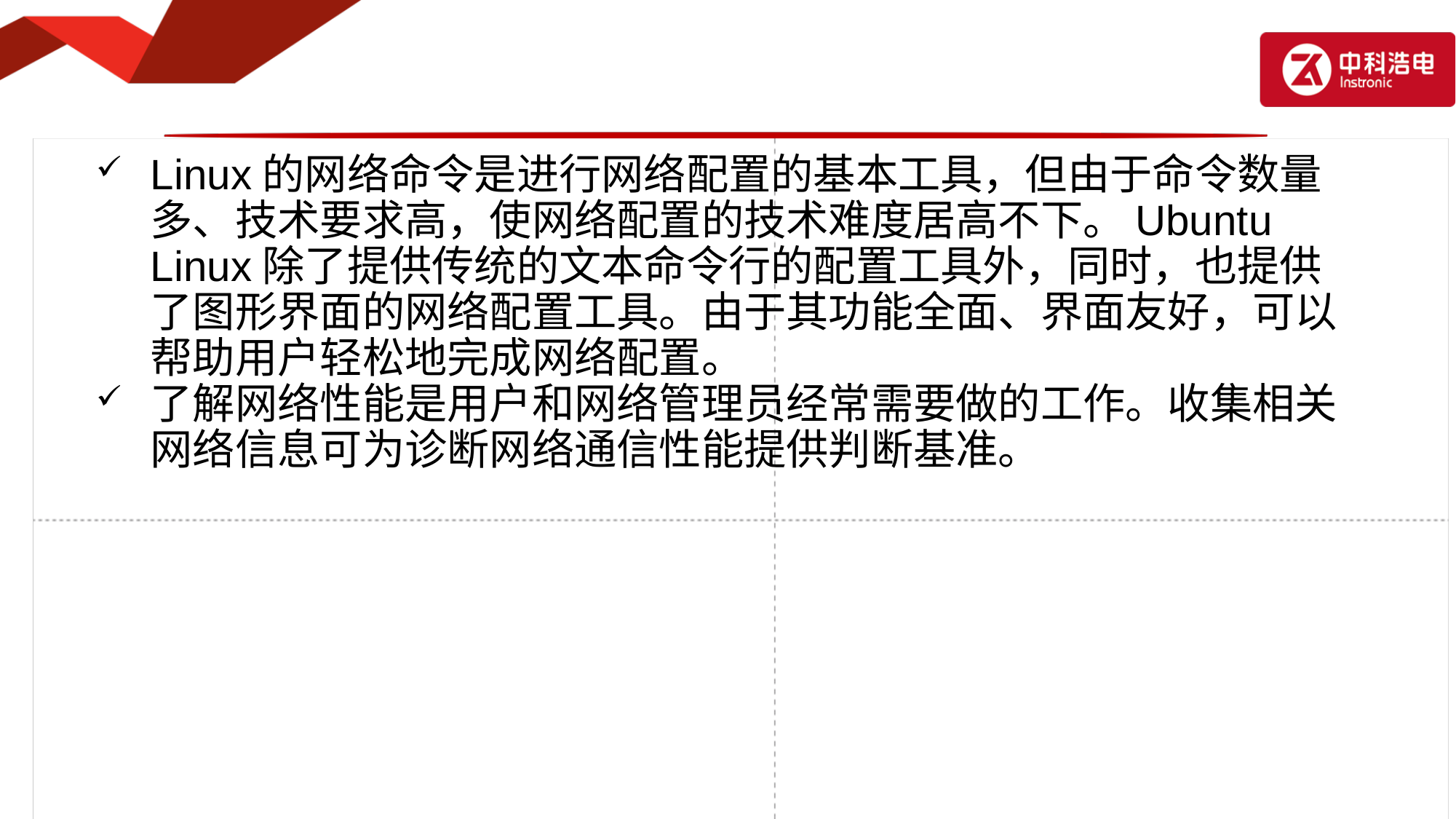

#
Linux的网络命令是进行网络配置的基本工具，但由于命令数量多、技术要求高，使网络配置的技术难度居高不下。Ubuntu Linux除了提供传统的文本命令行的配置工具外，同时，也提供了图形界面的网络配置工具。由于其功能全面、界面友好，可以帮助用户轻松地完成网络配置。
了解网络性能是用户和网络管理员经常需要做的工作。收集相关网络信息可为诊断网络通信性能提供判断基准。